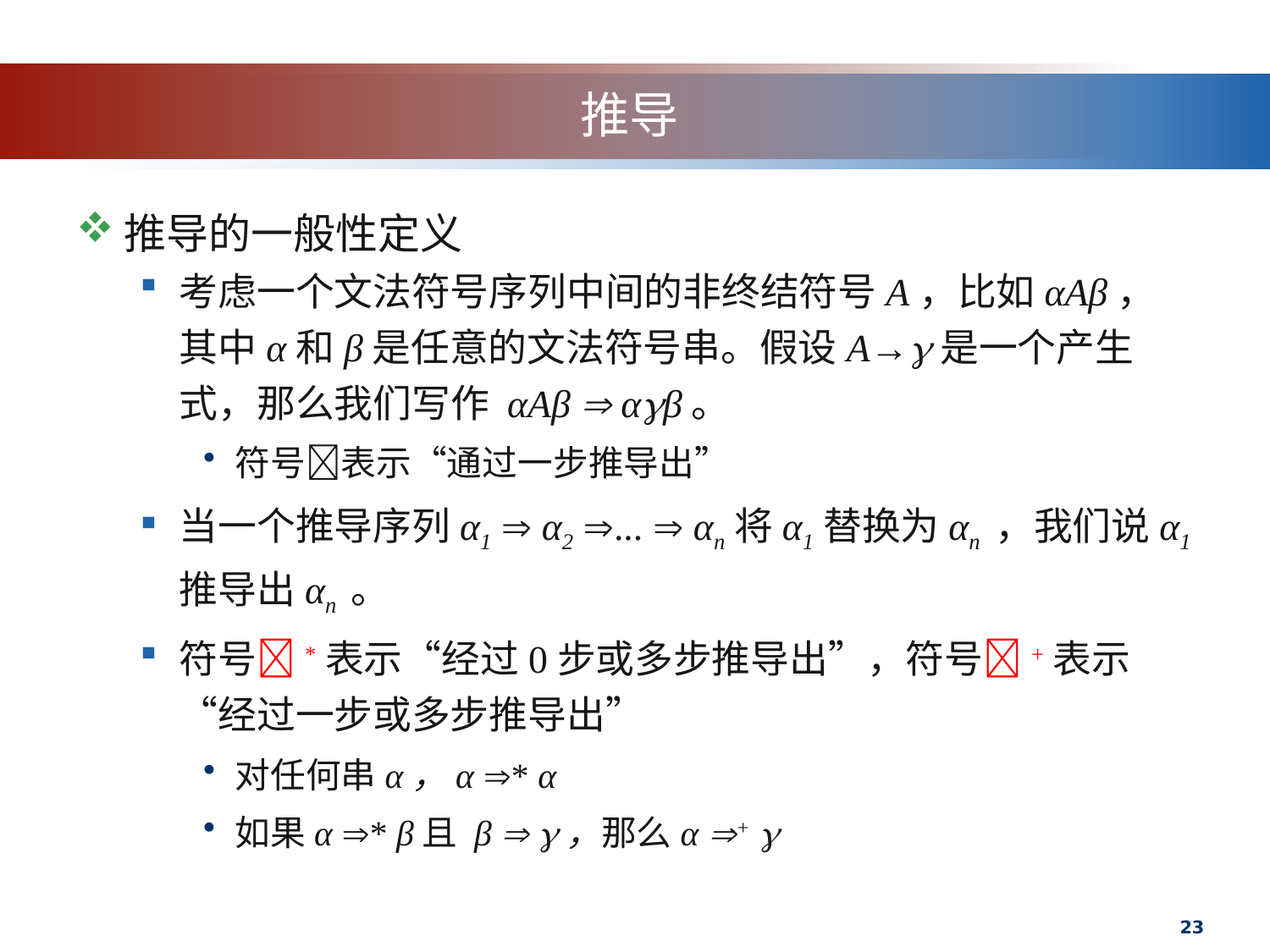

# 推导
推导的一般性定义
考虑一个文法符号序列中间的非终结符号A，比如αAβ，其中α和β是任意的文法符号串。假设A→γ是一个产生式，那么我们写作 αAβ ⇒ αγβ。
符号⇒表示“通过一步推导出”
当一个推导序列α1 ⇒ α2 ⇒... ⇒ αn将α1替换为αn ，我们说α1推导出αn 。
符号⇒*表示“经过0步或多步推导出”，符号⇒+表示“经过一步或多步推导出”
对任何串α，α ⇒* α
如果α ⇒* β且 β ⇒ γ，那么α ⇒+ γ
23